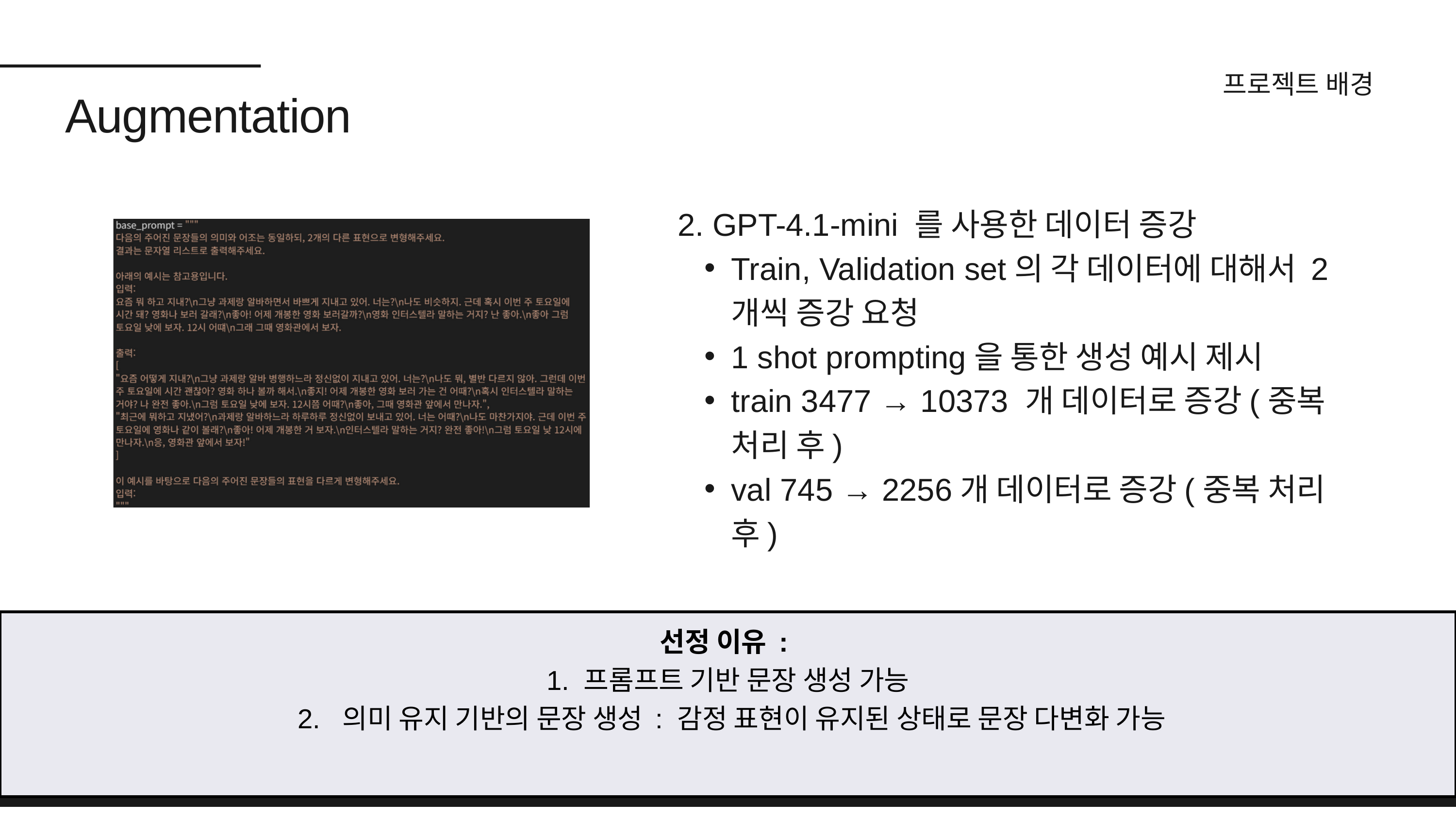

프로젝트 배경

Augmentation
2. GPT-4.1-mini 를 사용한 데이터 증강
Train, Validation set의 각 데이터에 대해서 2개씩 증강 요청
1 shot prompting을 통한 생성 예시 제시
train 3477 → 10373 개 데이터로 증강(중복 처리 후)
val 745 → 2256개 데이터로 증강(중복 처리 후)

선정 이유 :
1. 프롬프트 기반 문장 생성 가능
 2.  의미 유지 기반의 문장 생성 : 감정 표현이 유지된 상태로 문장 다변화 가능